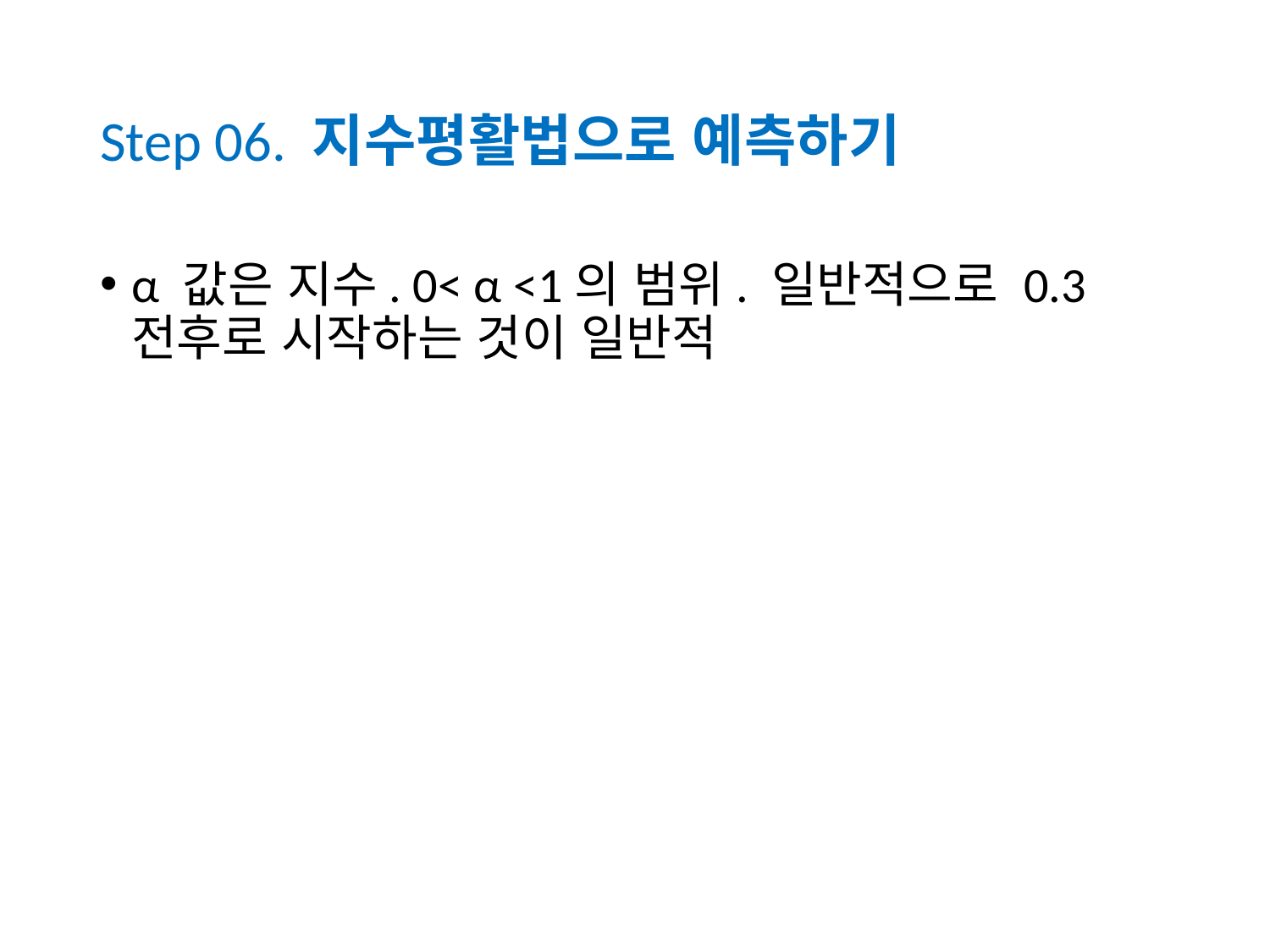

# Step 06. 지수평활법으로 예측하기
α 값은 지수. 0< α <1의 범위. 일반적으로 0.3 전후로 시작하는 것이 일반적